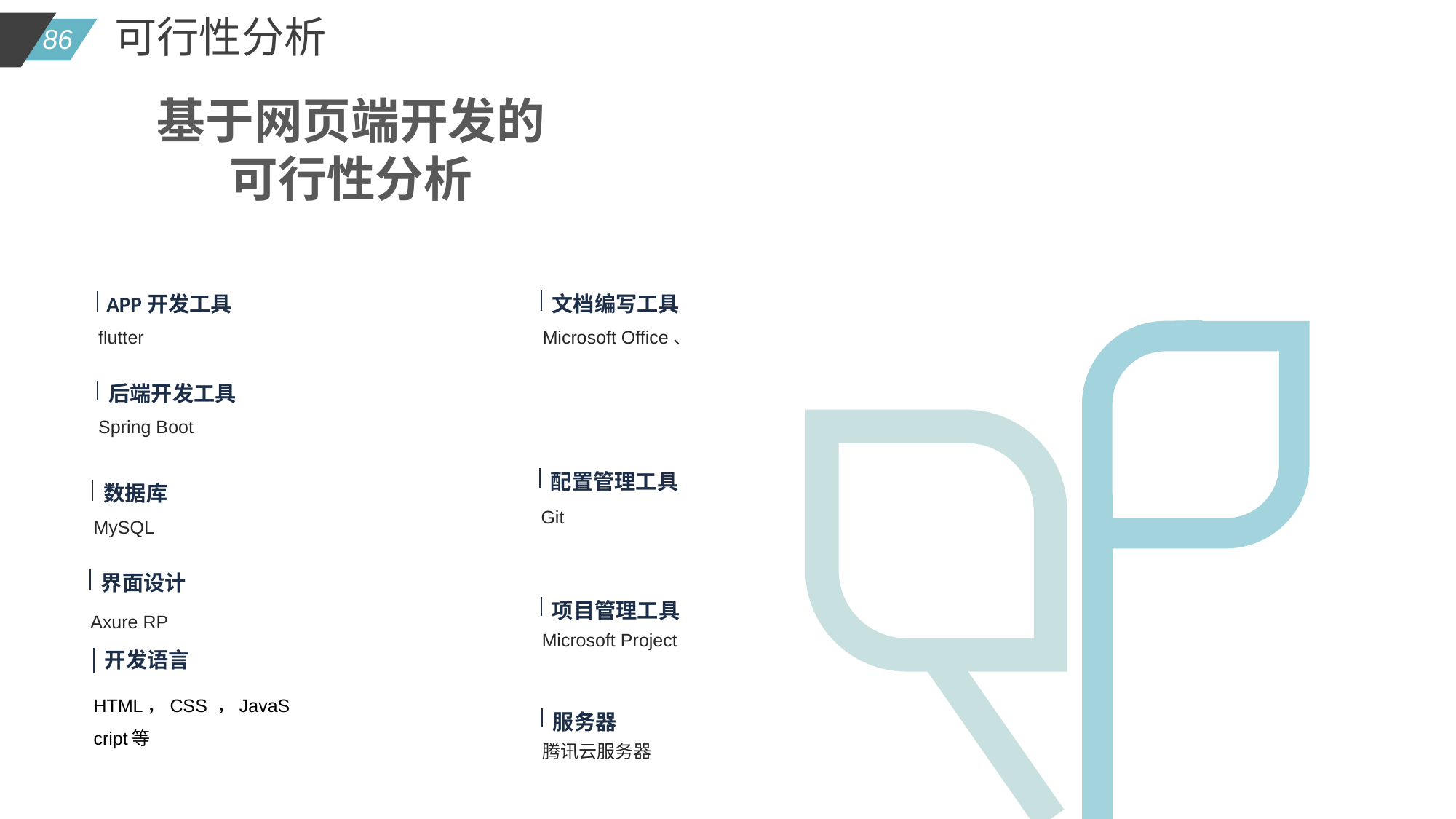

可行性分析
基于网页端开发的
可行性分析
文档编写工具
Microsoft Office、
APP开发工具
flutter

后端开发工具
Spring Boot

配置管理工具
Git
数据库
MySQL
界面设计
Axure RP
项目管理工具
Microsoft Project
开发语言
HTML，CSS ，JavaScript等

服务器
腾讯云服务器